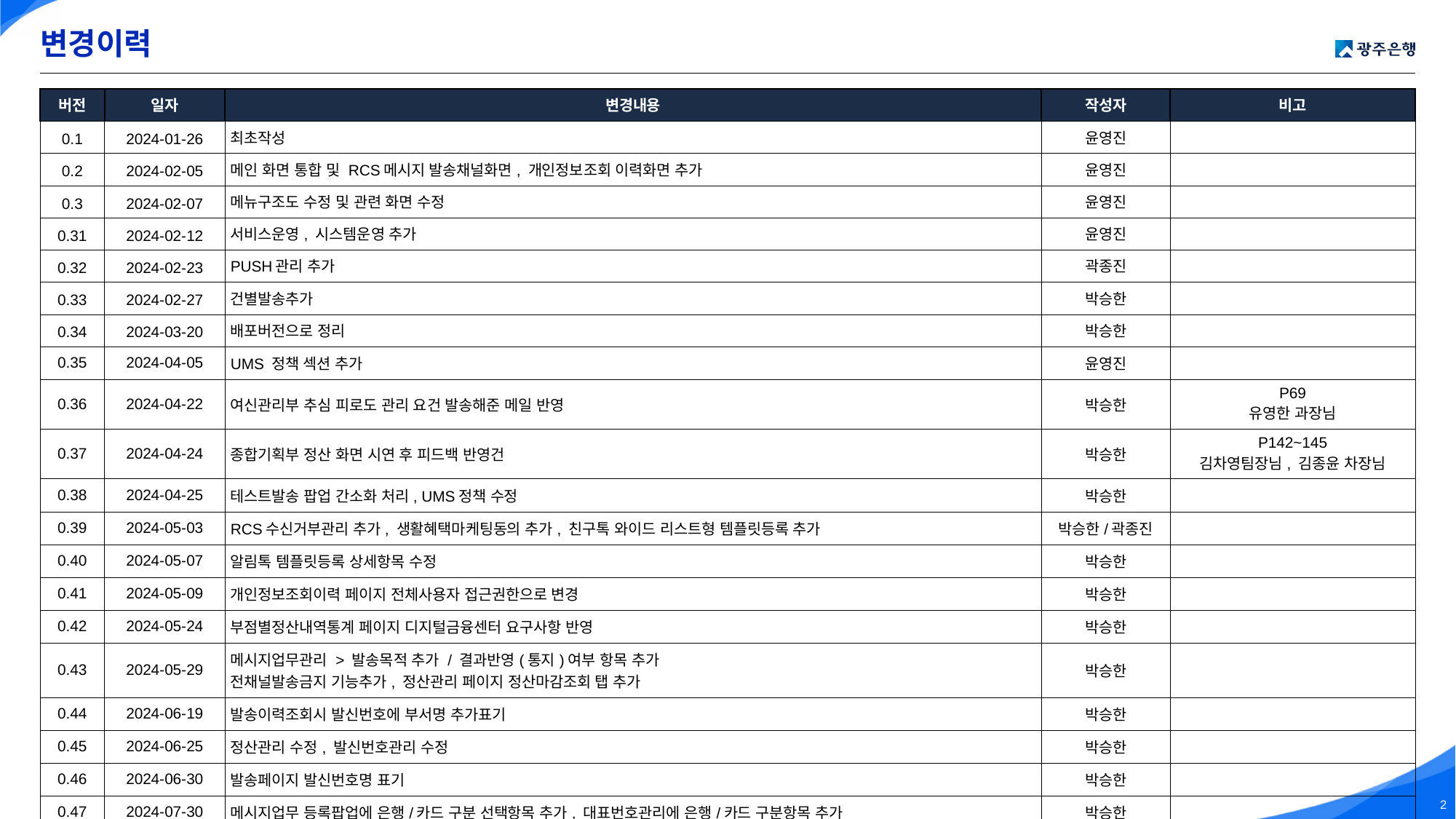

변경이력
| 버전 | 일자 | 변경내용 | 작성자 | 비고 |
| --- | --- | --- | --- | --- |
| 0.1 | 2024-01-26 | 최초작성 | 윤영진 |  |
| 0.2 | 2024-02-05 | 메인 화면 통합 및 RCS메시지 발송채널화면, 개인정보조회 이력화면 추가 | 윤영진 |  |
| 0.3 | 2024-02-07 | 메뉴구조도 수정 및 관련 화면 수정 | 윤영진 |  |
| 0.31 | 2024-02-12 | 서비스운영, 시스템운영 추가 | 윤영진 |  |
| 0.32 | 2024-02-23 | PUSH관리 추가 | 곽종진 |  |
| 0.33 | 2024-02-27 | 건별발송추가 | 박승한 |  |
| 0.34 | 2024-03-20 | 배포버전으로 정리 | 박승한 |  |
| 0.35 | 2024-04-05 | UMS 정책 섹션 추가 | 윤영진 |  |
| 0.36 | 2024-04-22 | 여신관리부 추심 피로도 관리 요건 발송해준 메일 반영 | 박승한 | P69 유영한 과장님 |
| 0.37 | 2024-04-24 | 종합기획부 정산 화면 시연 후 피드백 반영건 | 박승한 | P142~145 김차영팀장님, 김종윤 차장님 |
| 0.38 | 2024-04-25 | 테스트발송 팝업 간소화 처리, UMS정책 수정 | 박승한 |  |
| 0.39 | 2024-05-03 | RCS수신거부관리 추가, 생활혜택마케팅동의 추가, 친구톡 와이드 리스트형 템플릿등록 추가 | 박승한/곽종진 |  |
| 0.40 | 2024-05-07 | 알림톡 템플릿등록 상세항목 수정 | 박승한 |  |
| 0.41 | 2024-05-09 | 개인정보조회이력 페이지 전체사용자 접근권한으로 변경 | 박승한 |  |
| 0.42 | 2024-05-24 | 부점별정산내역통계 페이지 디지털금융센터 요구사항 반영 | 박승한 |  |
| 0.43 | 2024-05-29 | 메시지업무관리 > 발송목적 추가 / 결과반영(통지)여부 항목 추가 전채널발송금지 기능추가, 정산관리 페이지 정산마감조회 탭 추가 | 박승한 |  |
| 0.44 | 2024-06-19 | 발송이력조회시 발신번호에 부서명 추가표기 | 박승한 |  |
| 0.45 | 2024-06-25 | 정산관리 수정, 발신번호관리 수정 | 박승한 |  |
| 0.46 | 2024-06-30 | 발송페이지 발신번호명 표기 | 박승한 |  |
| 0.47 | 2024-07-30 | 메시지업무 등록팝업에 은행/카드 구분 선택항목 추가, 대표번호관리에 은행/카드 구분항목 추가 | 박승한 |  |
| 0.48 | 2024-08-15 | 통계 배치기준시간 추가, 발송사 명칭변경 및 추가 | 박승한 |  |